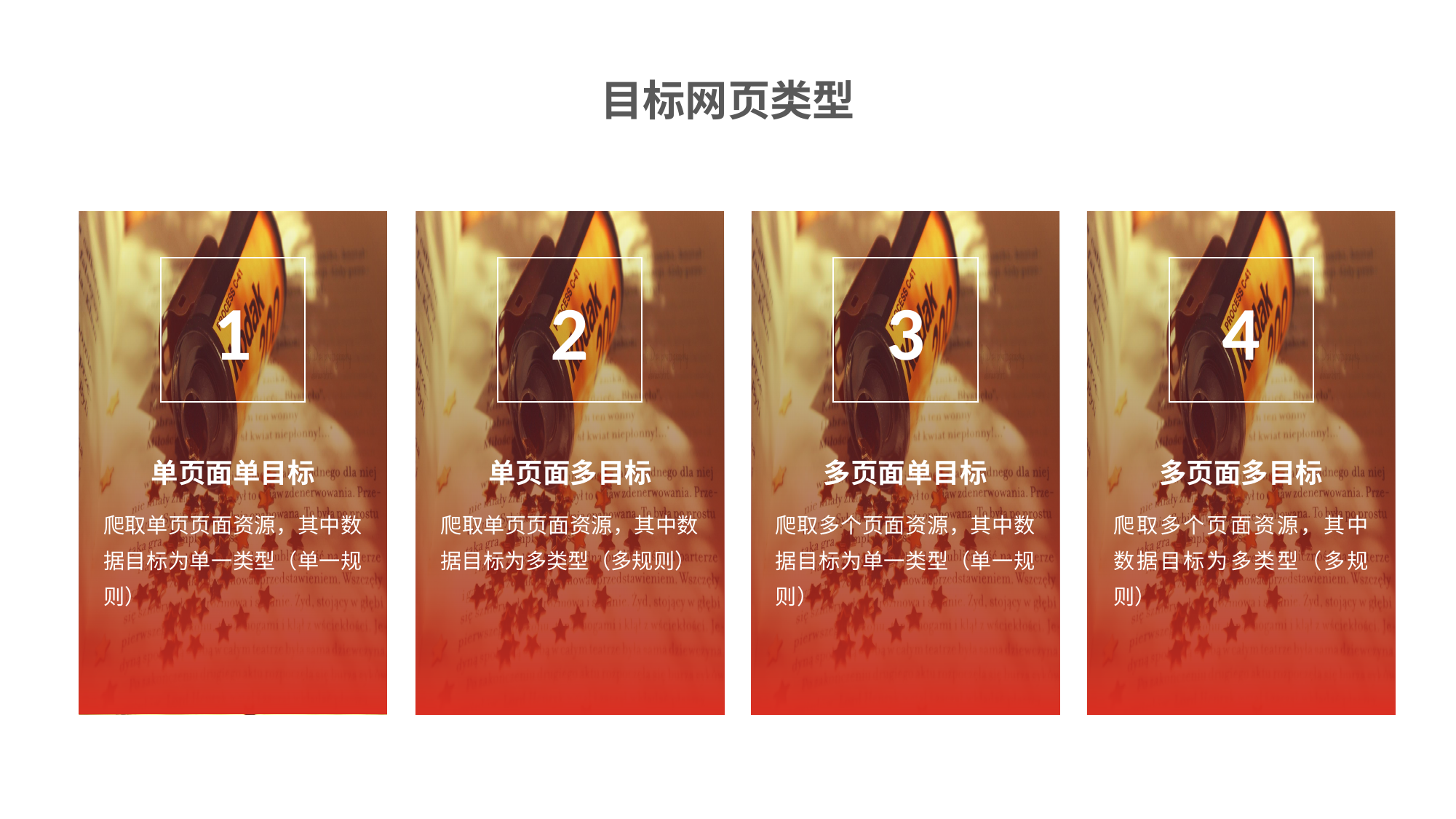

目标网页类型

1
2
3
4
单页面单目标
爬取单页页面资源，其中数据目标为单一类型（单一规则）
单页面多目标
爬取单页页面资源，其中数据目标为多类型（多规则）
多页面单目标
爬取多个页面资源，其中数据目标为单一类型（单一规则）
多页面多目标
爬取多个页面资源，其中数据目标为多类型（多规则）